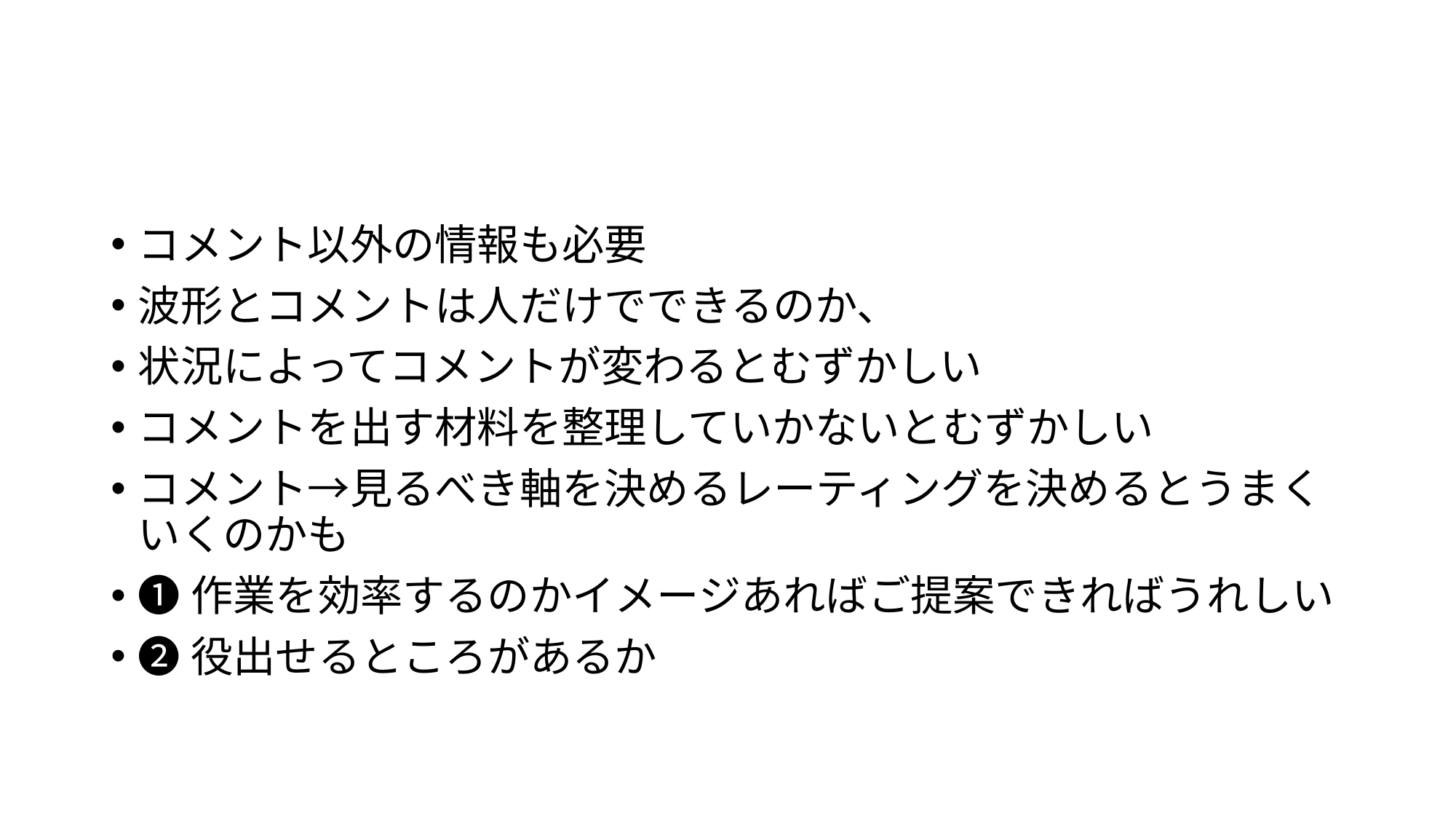

#
コメント以外の情報も必要
波形とコメントは人だけでできるのか、
状況によってコメントが変わるとむずかしい
コメントを出す材料を整理していかないとむずかしい
コメント→見るべき軸を決めるレーティングを決めるとうまくいくのかも
❶作業を効率するのかイメージあればご提案できればうれしい
❷役出せるところがあるか